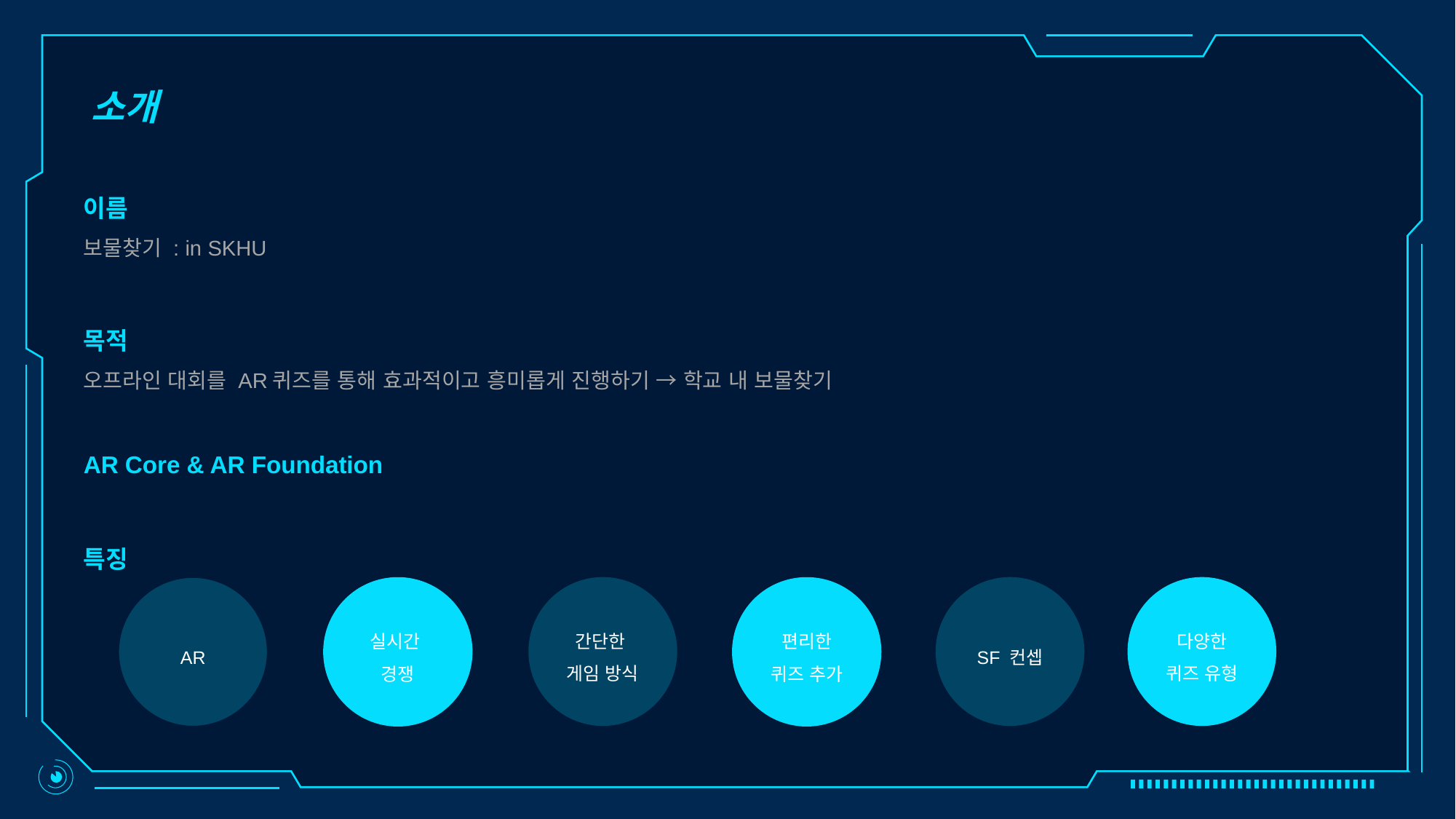

소개

이름
보물찾기 : in SKHU

목적
오프라인 대회를 AR퀴즈를 통해 효과적이고 흥미롭게 진행하기 → 학교 내 보물찾기

AR Core & AR Foundation

특징

AR
실시간
경쟁
간단한
게임 방식
편리한
퀴즈 추가
SF 컨셉
다양한
퀴즈 유형